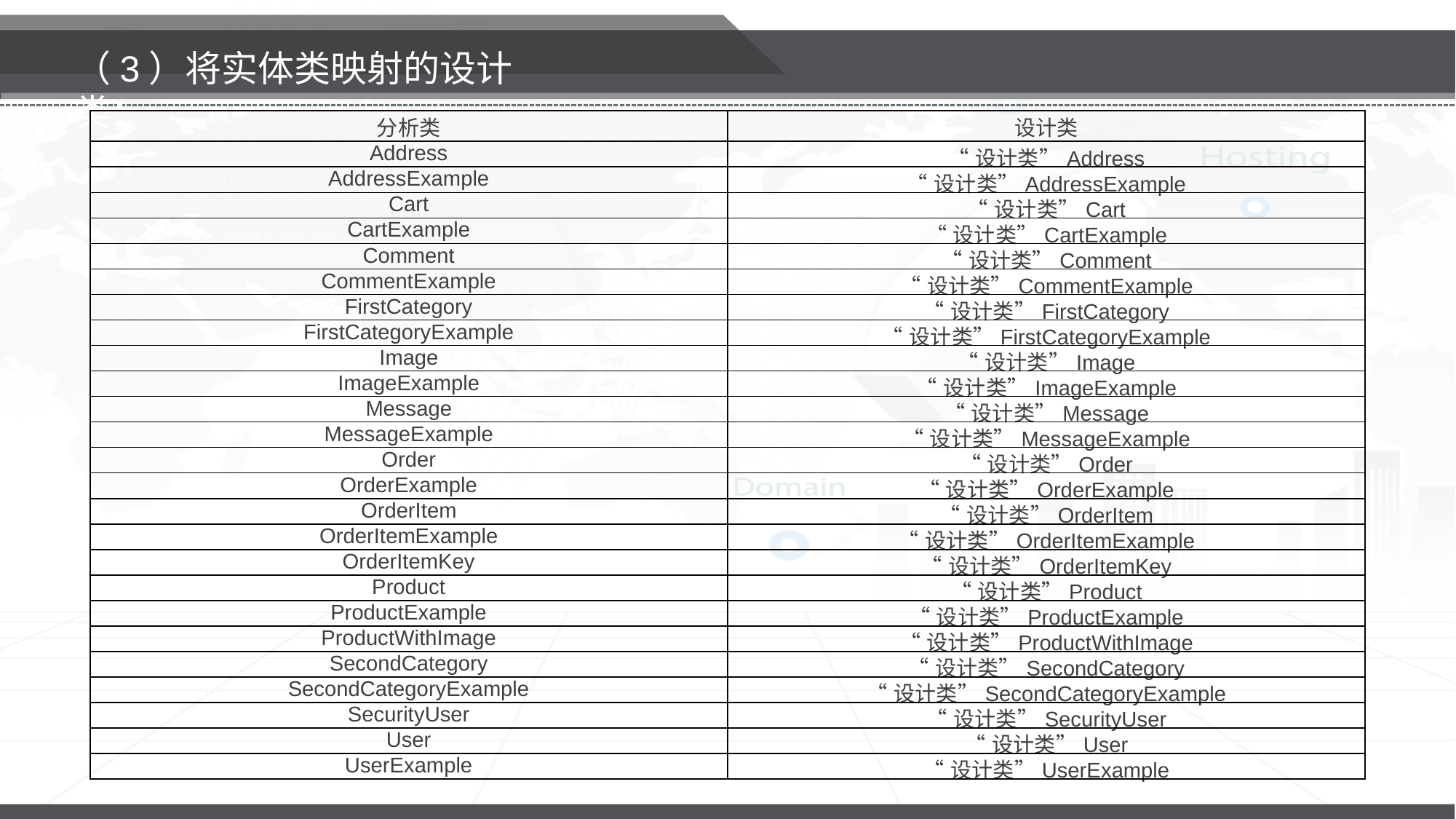

（3）将实体类映射的设计类：
| 分析类 | 设计类 |
| --- | --- |
| Address | “设计类”Address |
| AddressExample | “设计类”AddressExample |
| Cart | “设计类”Cart |
| CartExample | “设计类”CartExample |
| Comment | “设计类”Comment |
| CommentExample | “设计类”CommentExample |
| FirstCategory | “设计类”FirstCategory |
| FirstCategoryExample | “设计类”FirstCategoryExample |
| Image | “设计类”Image |
| ImageExample | “设计类”ImageExample |
| Message | “设计类”Message |
| MessageExample | “设计类”MessageExample |
| Order | “设计类”Order |
| OrderExample | “设计类”OrderExample |
| OrderItem | “设计类”OrderItem |
| OrderItemExample | “设计类”OrderItemExample |
| OrderItemKey | “设计类”OrderItemKey |
| Product | “设计类”Product |
| ProductExample | “设计类”ProductExample |
| ProductWithImage | “设计类”ProductWithImage |
| SecondCategory | “设计类”SecondCategory |
| SecondCategoryExample | “设计类”SecondCategoryExample |
| SecurityUser | “设计类”SecurityUser |
| User | “设计类”User |
| UserExample | “设计类”UserExample |